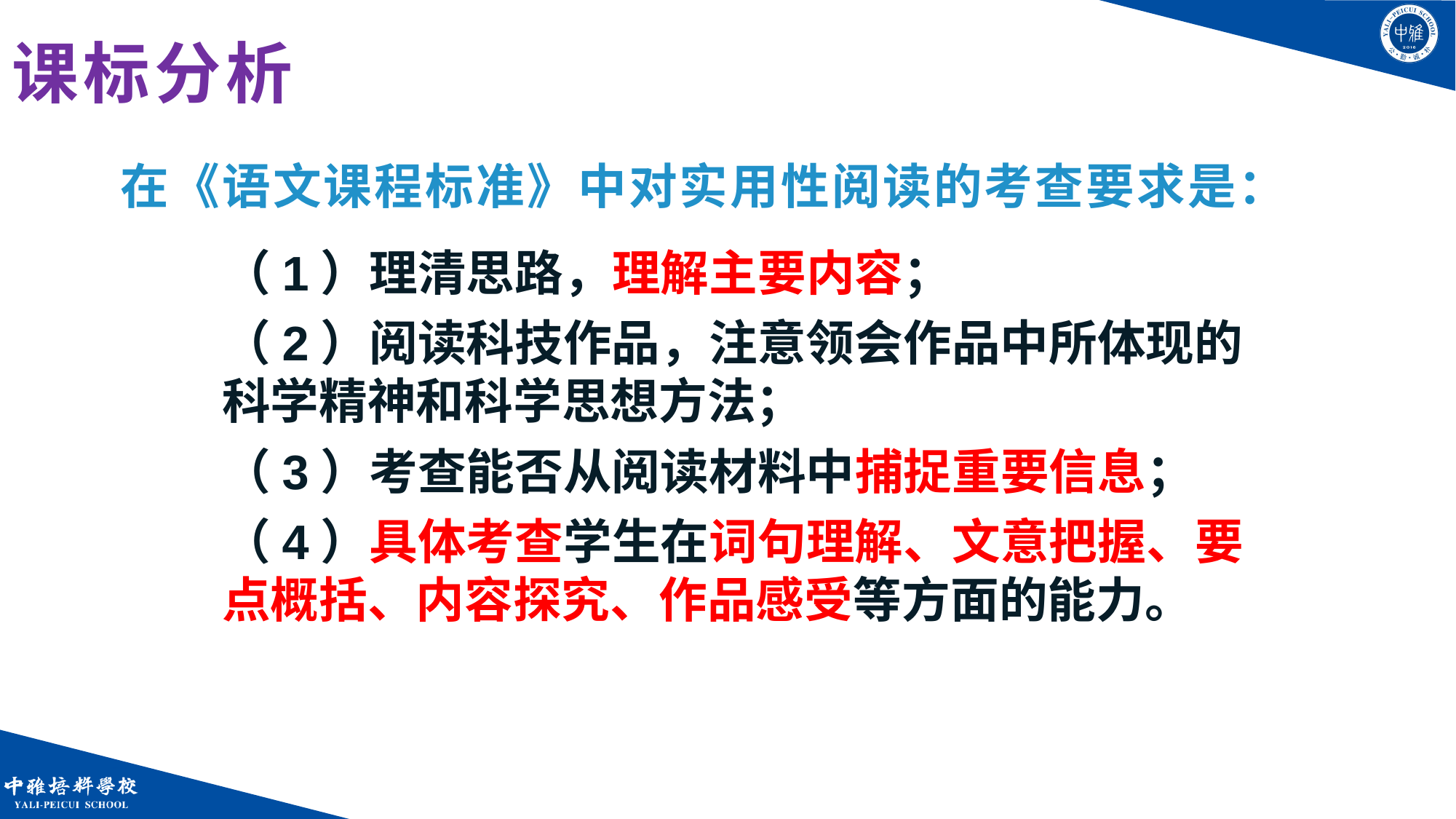

课标分析
在《语文课程标准》中对实用性阅读的考查要求是：
（1）理清思路，理解主要内容；
（2）阅读科技作品，注意领会作品中所体现的科学精神和科学思想方法；
（3）考查能否从阅读材料中捕捉重要信息；
（4）具体考查学生在词句理解、文意把握、要点概括、内容探究、作品感受等方面的能力。